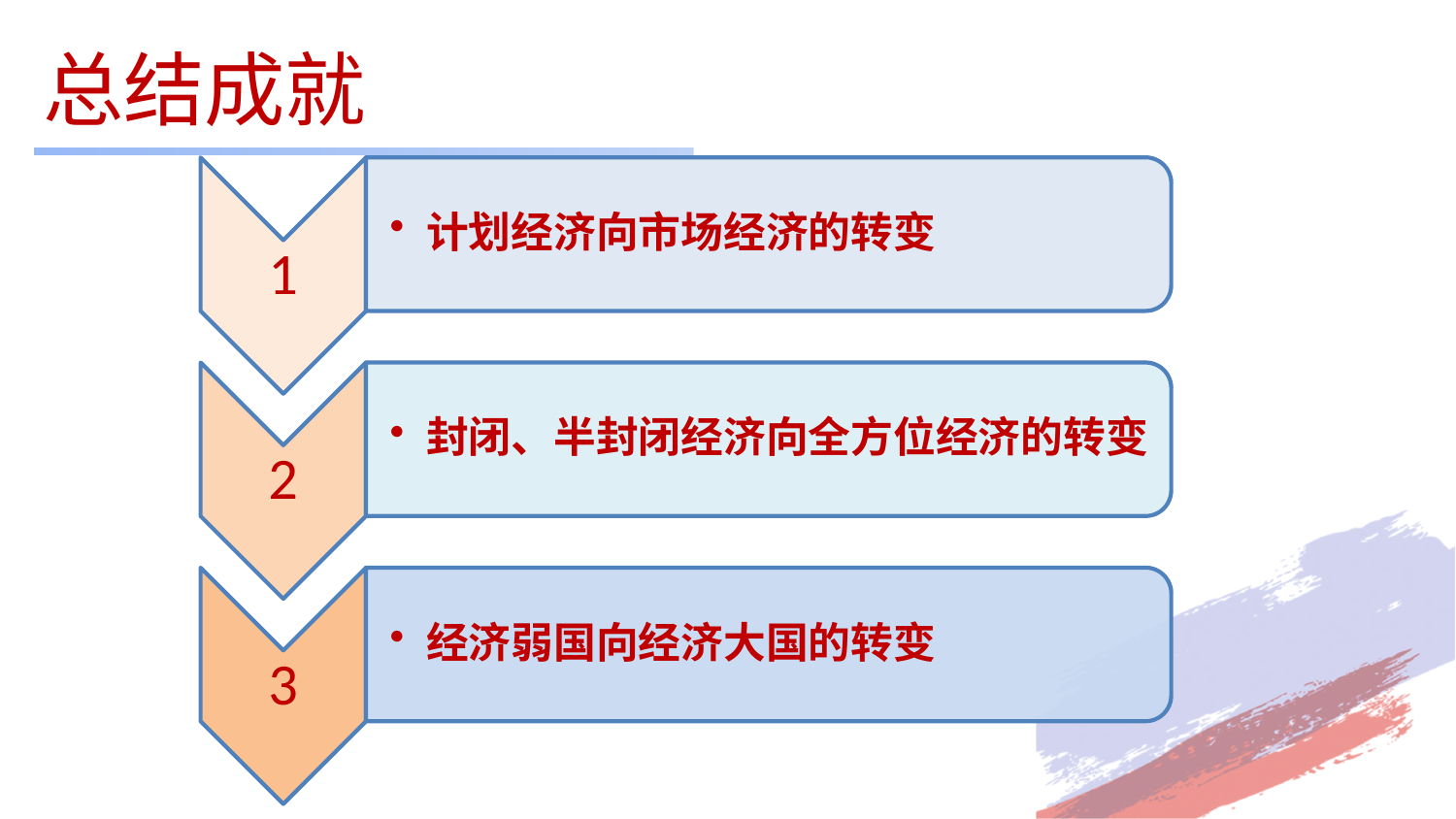

# 总结成就
1
计划经济向市场经济的转变
2
封闭、半封闭经济向全方位经济的转变
3
经济弱国向经济大国的转变